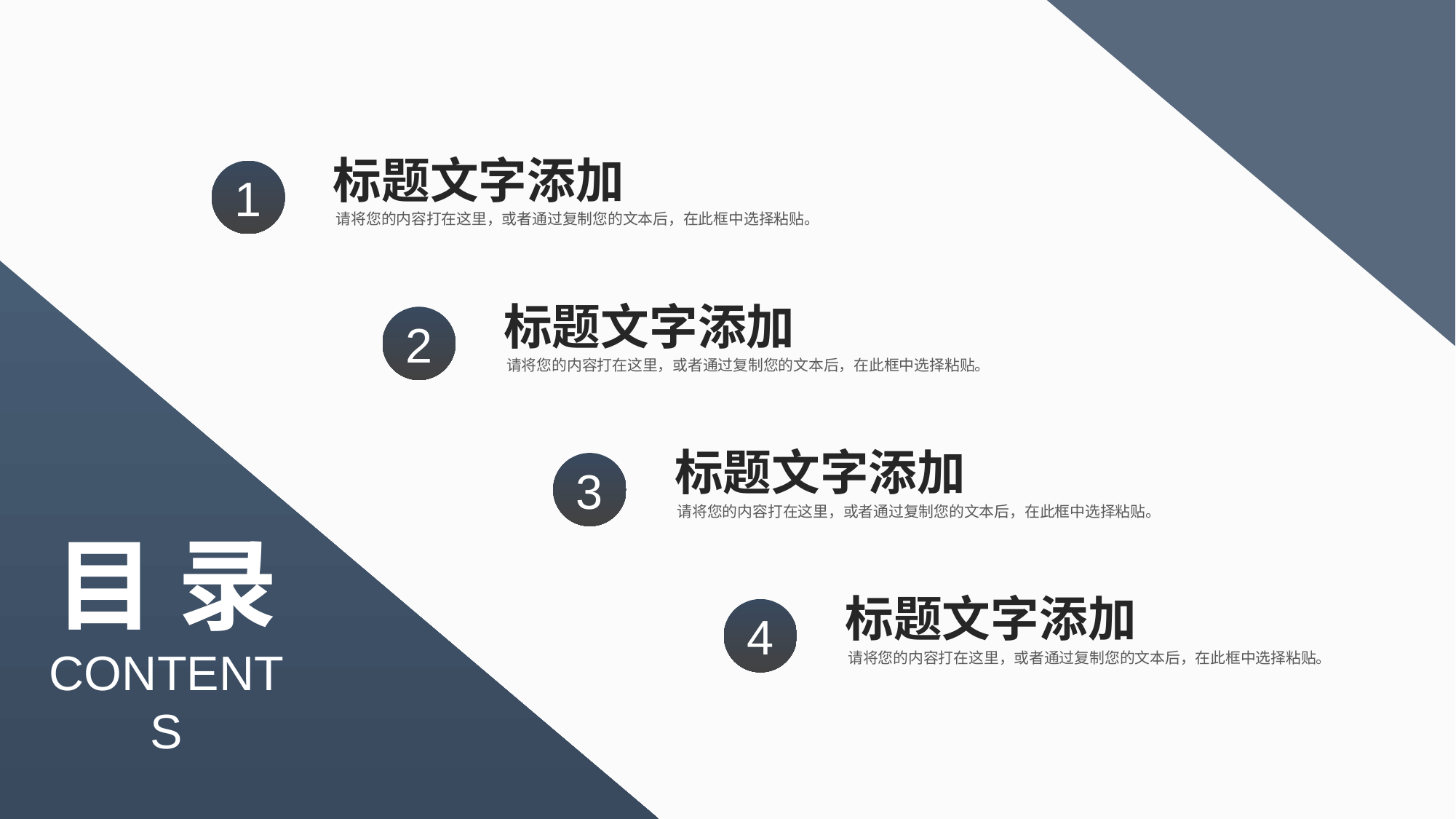

标题文字添加
1
请将您的内容打在这里，或者通过复制您的文本后，在此框中选择粘贴。

标题文字添加
2
请将您的内容打在这里，或者通过复制您的文本后，在此框中选择粘贴。
标题文字添加
3
请将您的内容打在这里，或者通过复制您的文本后，在此框中选择粘贴。
目 录
CONTENTS
标题文字添加
4
请将您的内容打在这里，或者通过复制您的文本后，在此框中选择粘贴。